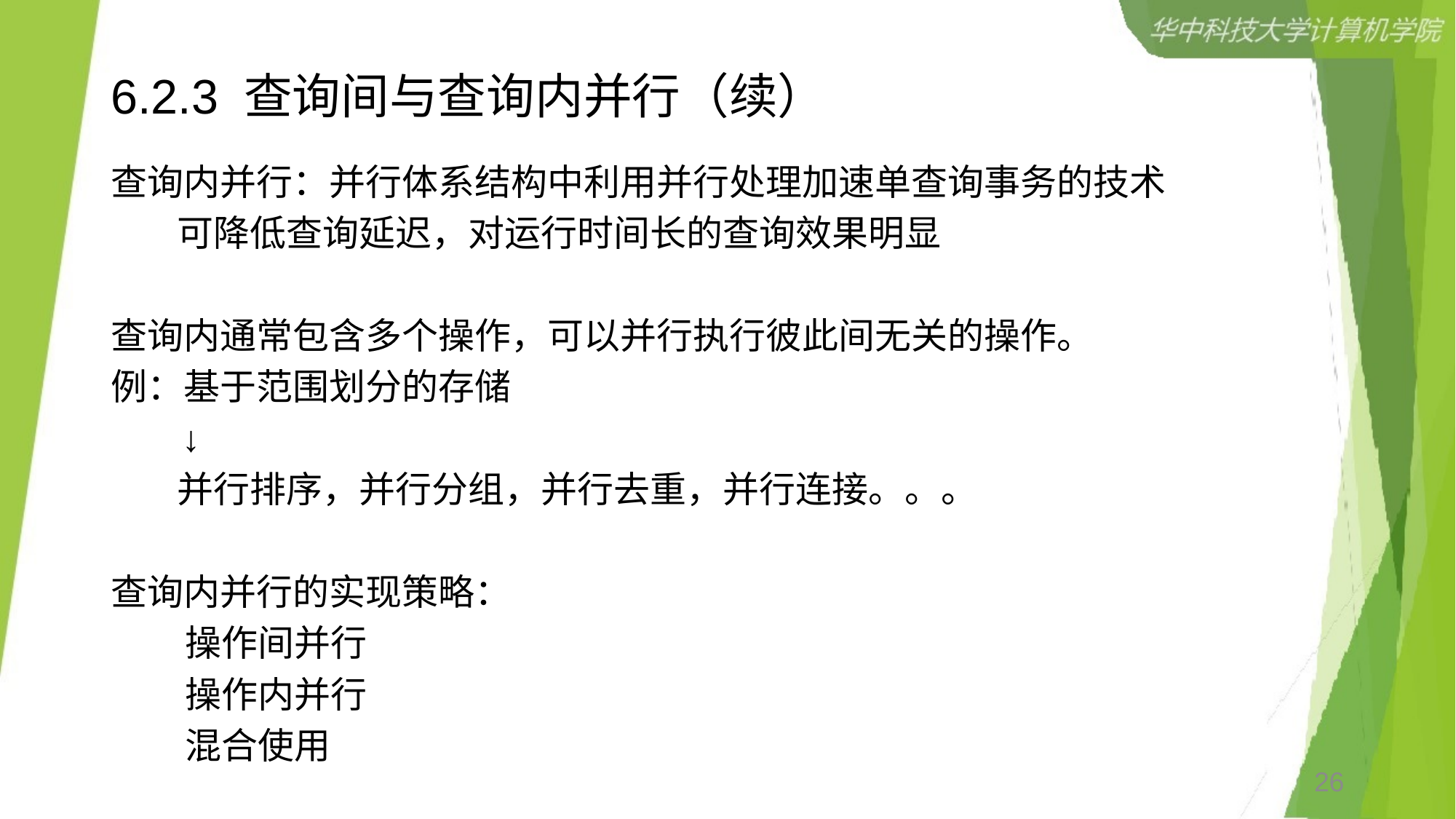

# 6.2.3 查询间与查询内并行（续）
查询内并行：并行体系结构中利用并行处理加速单查询事务的技术
       可降低查询延迟，对运行时间长的查询效果明显

查询内通常包含多个操作，可以并行执行彼此间无关的操作。
例：基于范围划分的存储
       ↓
       并行排序，并行分组，并行去重，并行连接。。。

查询内并行的实现策略：
操作间并行
操作内并行
混合使用
26